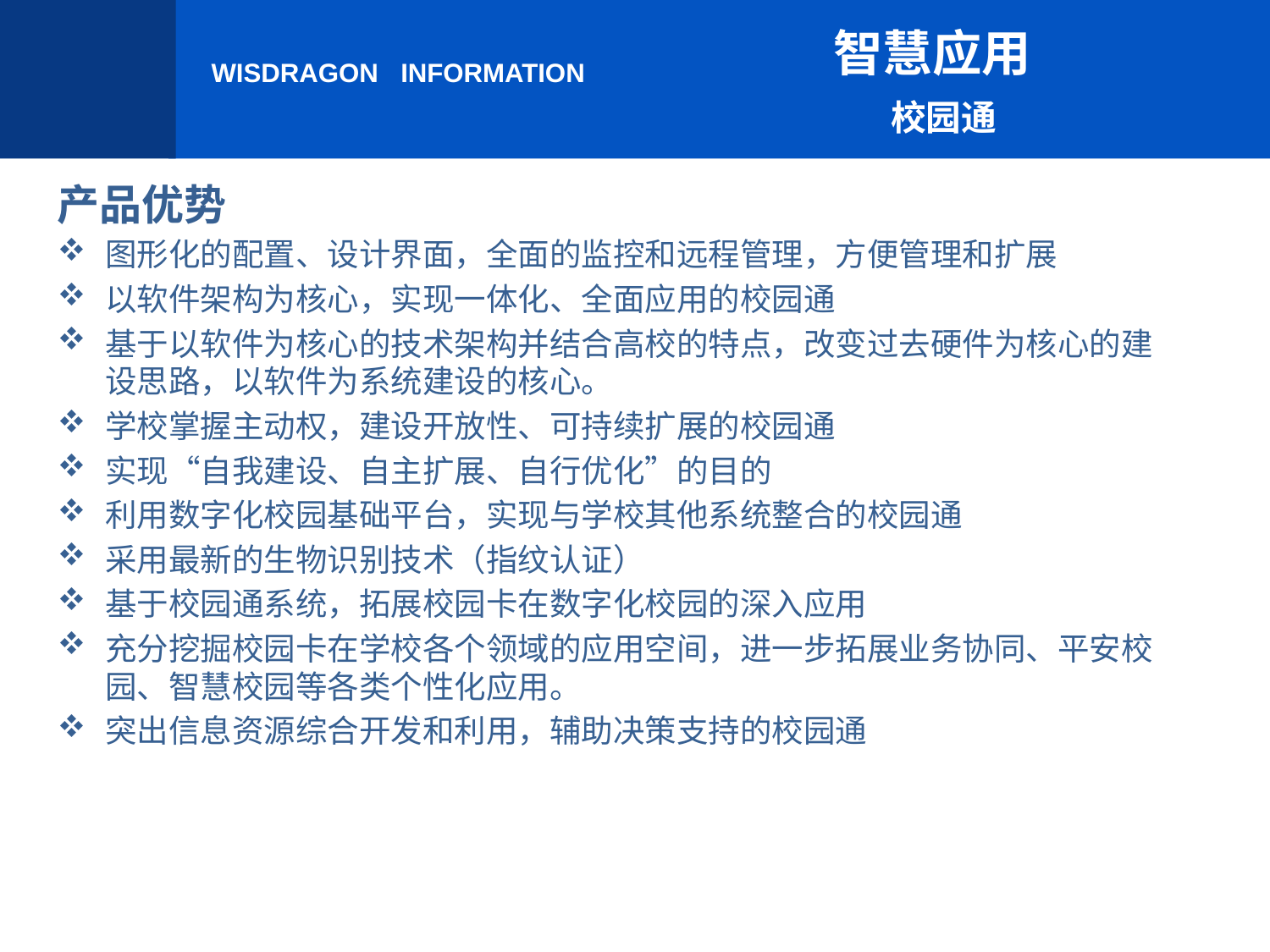

智慧应用
 校园通
产品优势
图形化的配置、设计界面，全面的监控和远程管理，方便管理和扩展
以软件架构为核心，实现一体化、全面应用的校园通
基于以软件为核心的技术架构并结合高校的特点，改变过去硬件为核心的建设思路，以软件为系统建设的核心。
学校掌握主动权，建设开放性、可持续扩展的校园通
实现“自我建设、自主扩展、自行优化”的目的
利用数字化校园基础平台，实现与学校其他系统整合的校园通
采用最新的生物识别技术（指纹认证）
基于校园通系统，拓展校园卡在数字化校园的深入应用
充分挖掘校园卡在学校各个领域的应用空间，进一步拓展业务协同、平安校园、智慧校园等各类个性化应用。
突出信息资源综合开发和利用，辅助决策支持的校园通